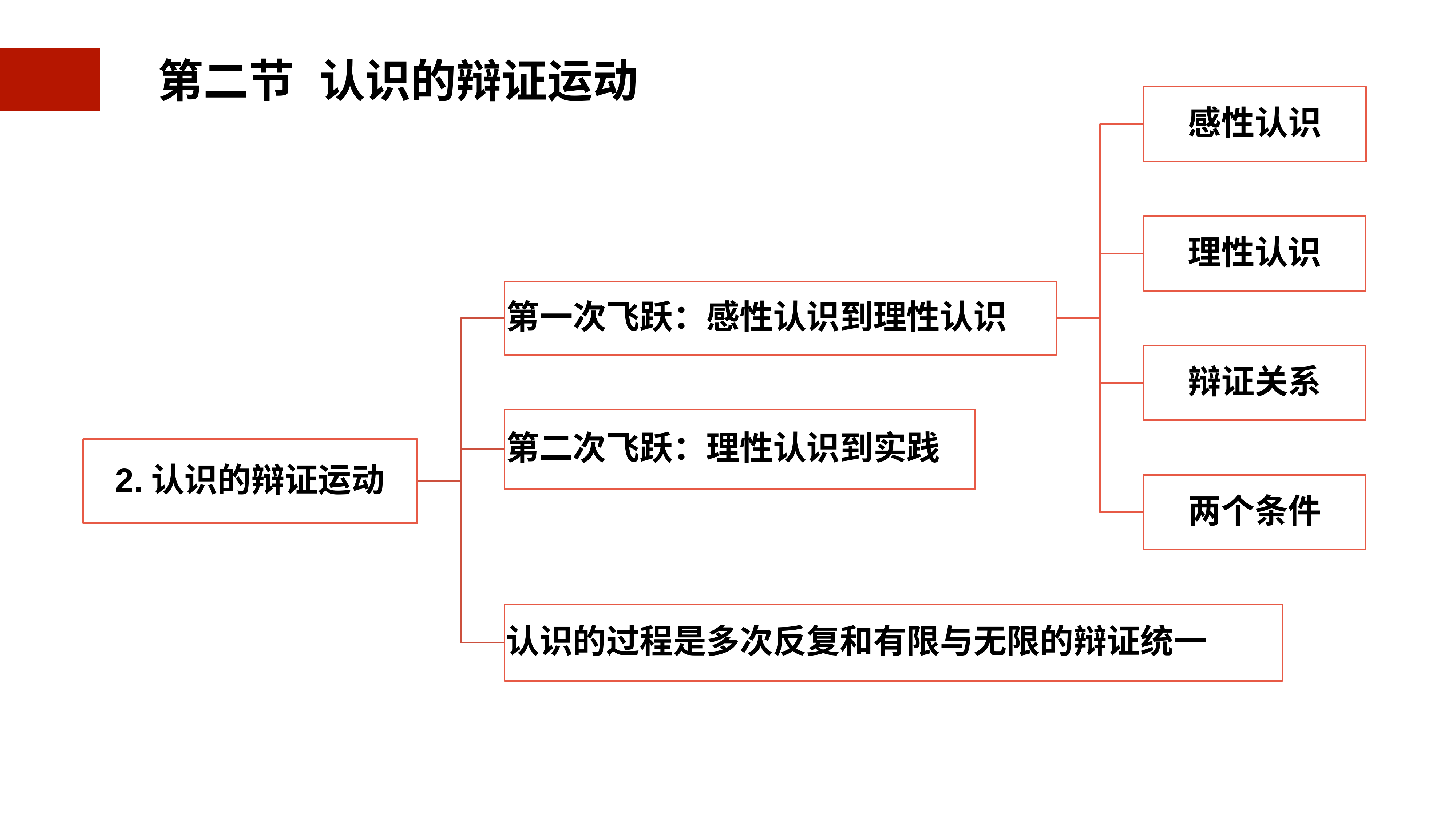

2.认识的辩证运动
第一次飞跃：感性认识到理性认识
感性认识
理性认识
辩证关系
两个条件
第二次飞跃：理性认识到实践
认识的过程是多次反复和有限与无限的辩证统一